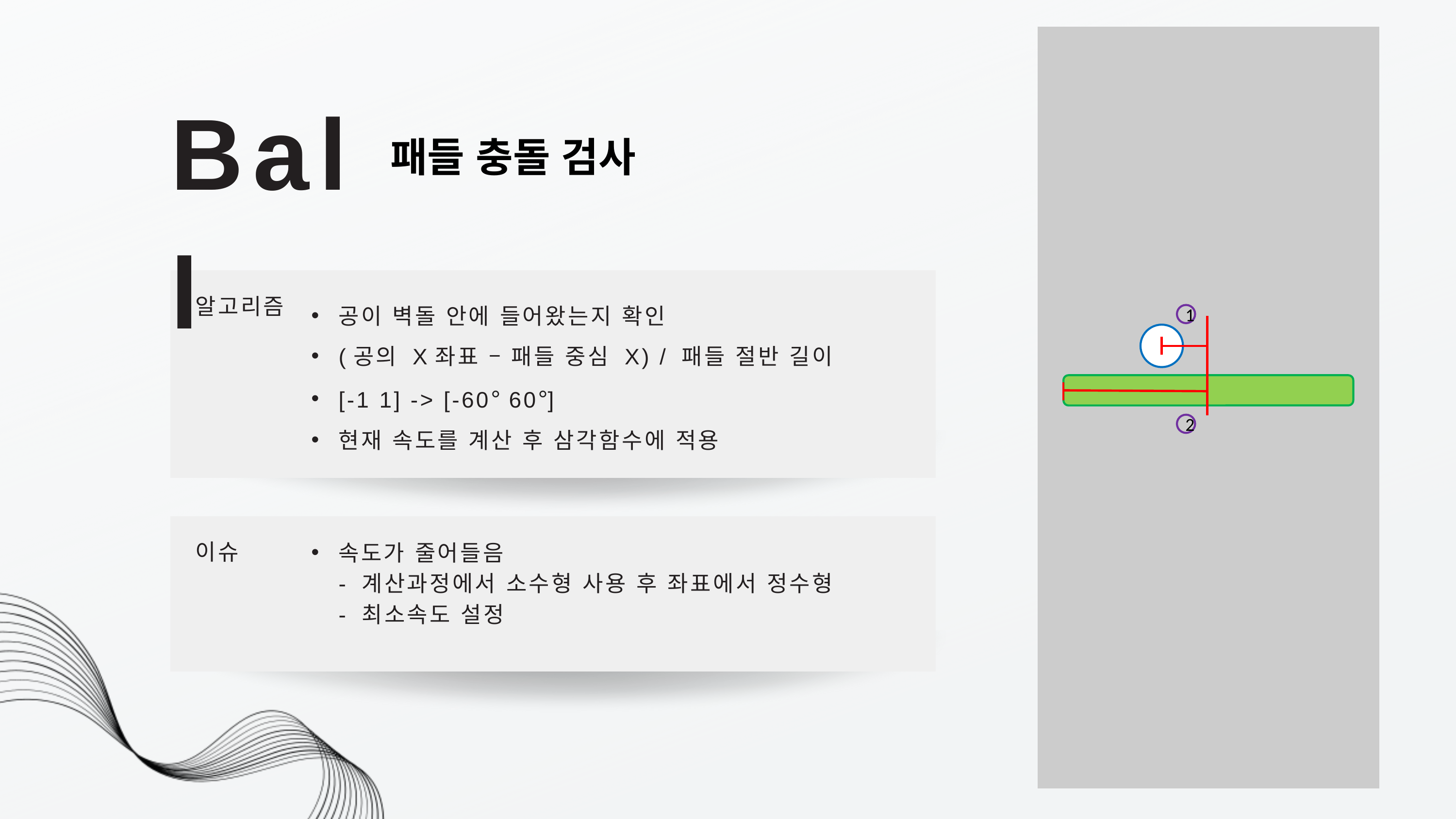

Ball
패들 충돌 검사

알고리즘
공이 벽돌 안에 들어왔는지 확인
(공의 X좌표 – 패들 중심 X) / 패들 절반 길이
[-1 1] -> [-60° 60°]
현재 속도를 계산 후 삼각함수에 적용
1

2

이슈
속도가 줄어들음
- 계산과정에서 소수형 사용 후 좌표에서 정수형
- 최소속도 설정